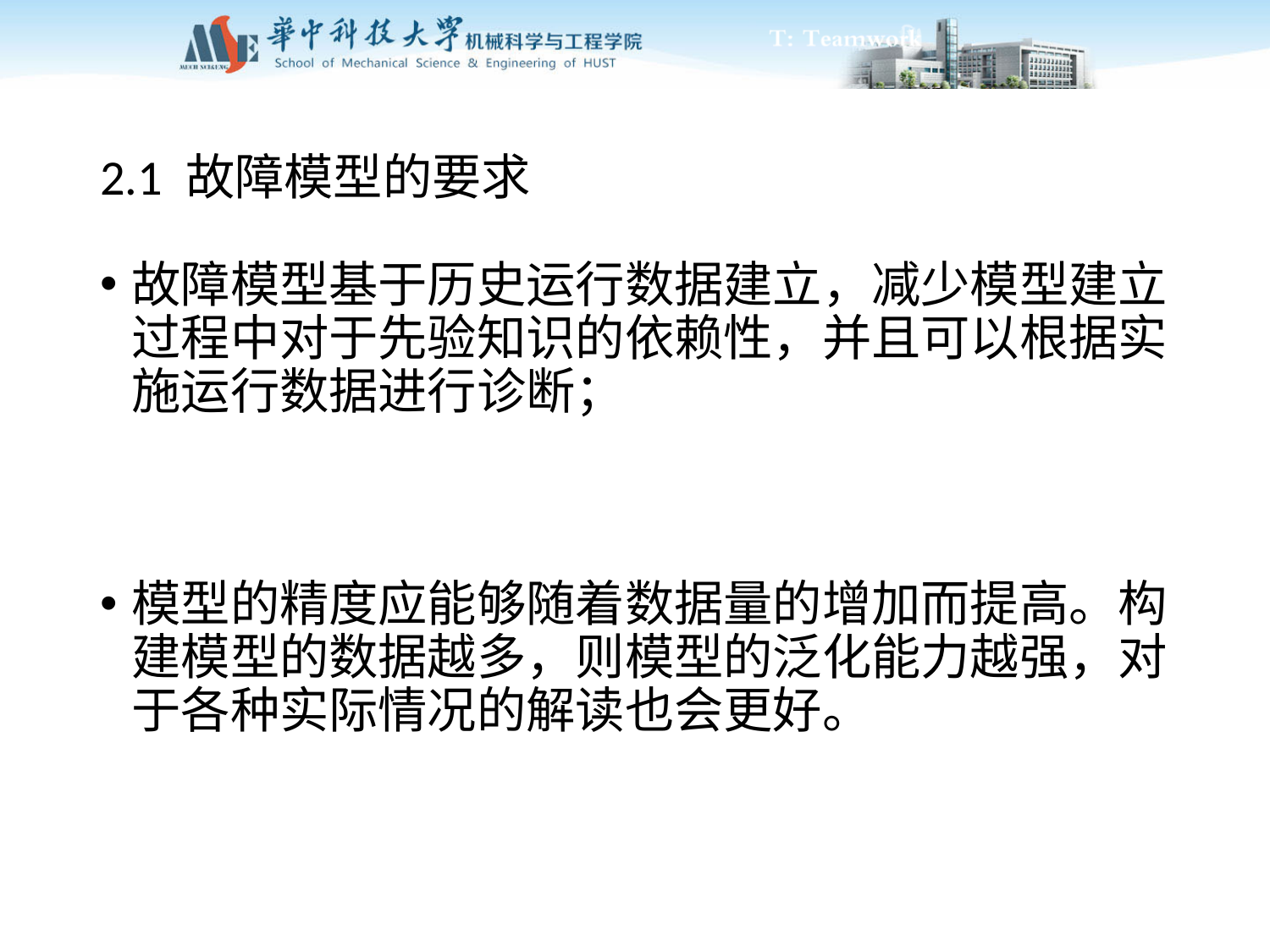

# 2.1 故障模型的要求
故障模型基于历史运行数据建立，减少模型建立过程中对于先验知识的依赖性，并且可以根据实施运行数据进行诊断；

模型的精度应能够随着数据量的增加而提高。构建模型的数据越多，则模型的泛化能力越强，对于各种实际情况的解读也会更好。